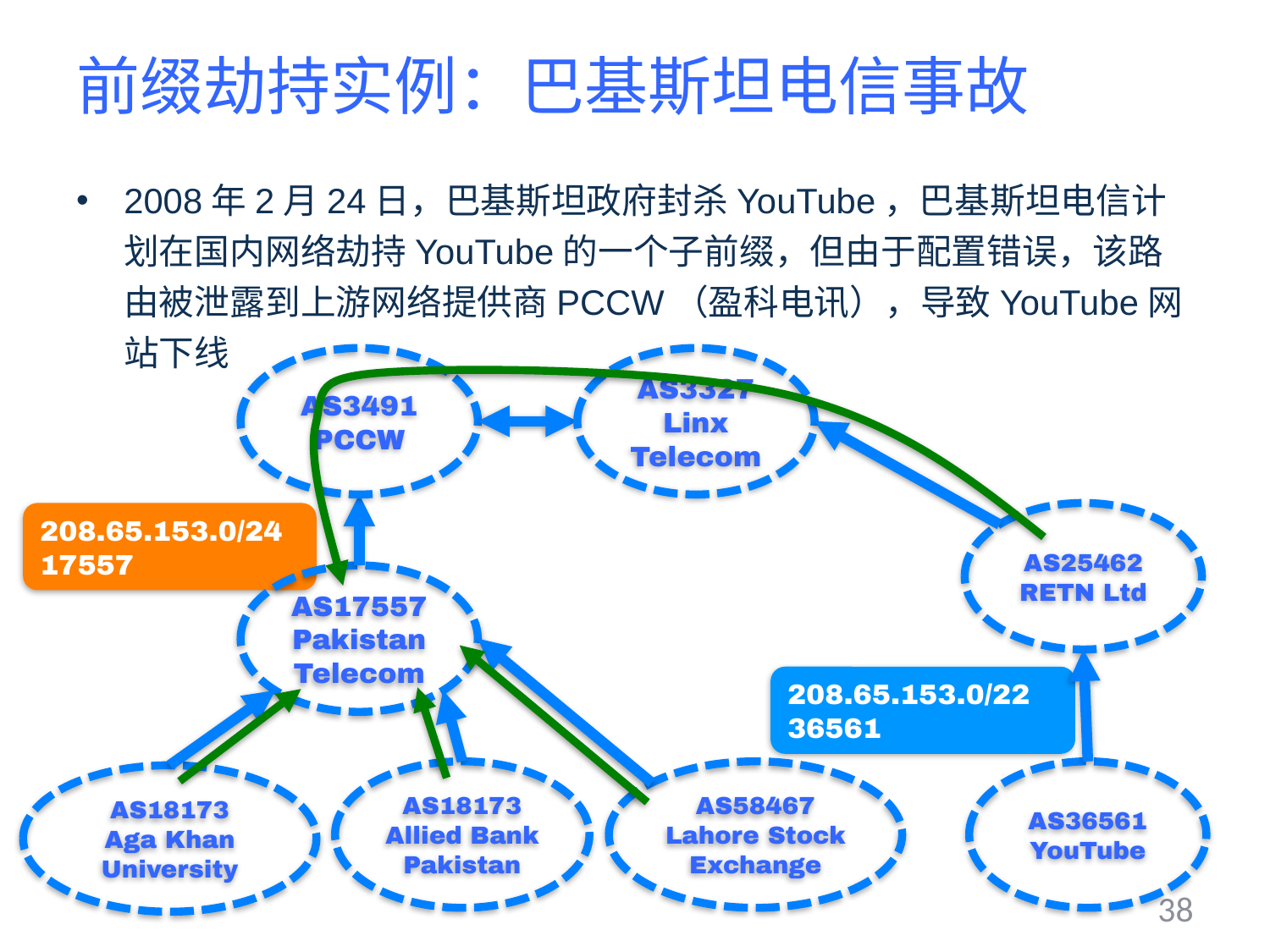

# 前缀劫持实例：巴基斯坦电信事故
2008年2月24日，巴基斯坦政府封杀YouTube，巴基斯坦电信计划在国内网络劫持YouTube的一个子前缀，但由于配置错误，该路由被泄露到上游网络提供商PCCW（盈科电讯），导致YouTube网站下线
AS3491
PCCW
AS3327
Linx Telecom

208.65.153.0/24
17557
AS25462
RETN Ltd
AS17557
Pakistan Telecom

208.65.153.0/22
36561

AS36561
YouTube
AS18173
Allied Bank Pakistan
AS58467
Lahore Stock Exchange
AS18173
Aga Khan
University
38